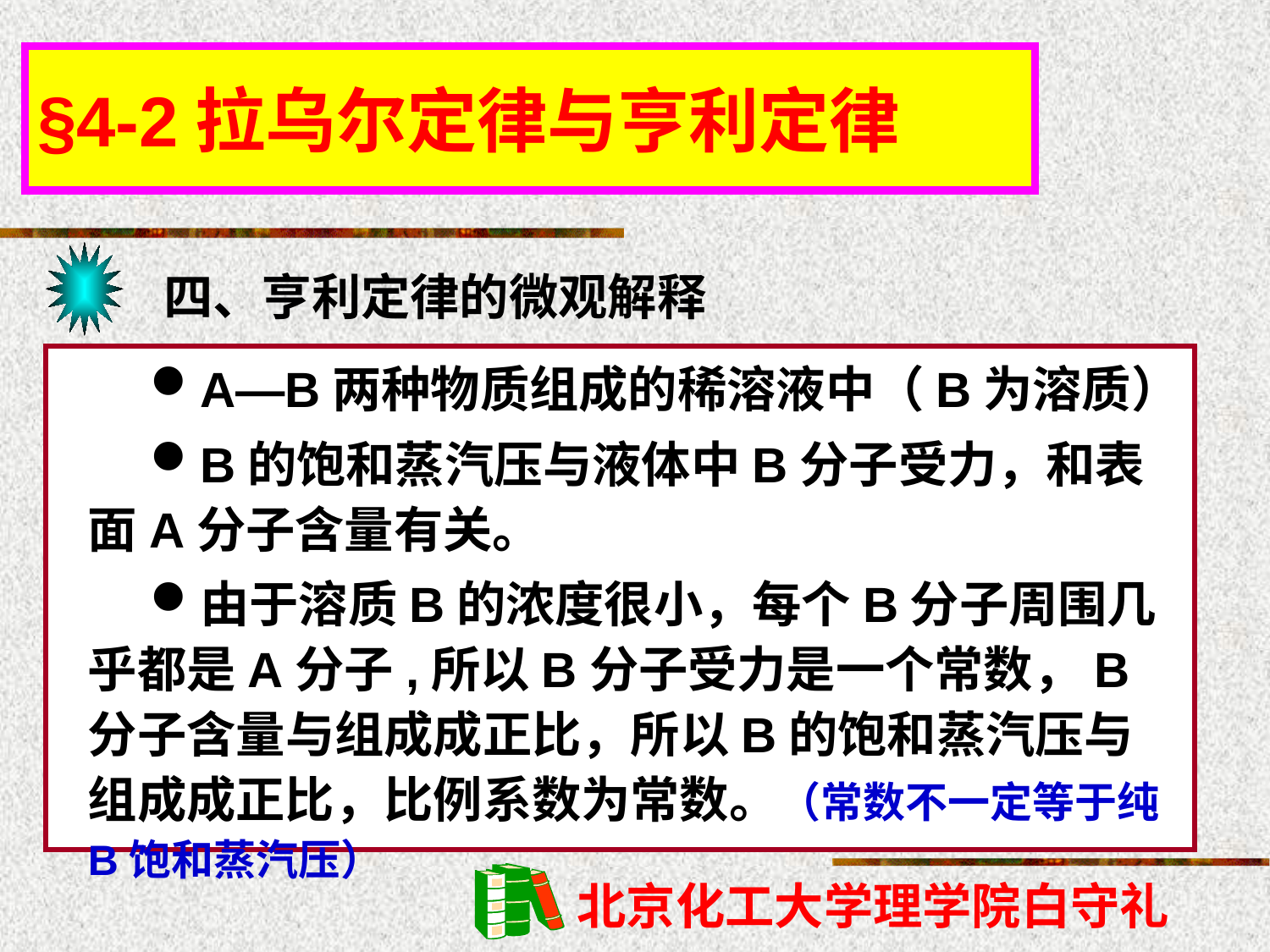

§4-2拉乌尔定律与亨利定律

四、亨利定律的微观解释
A—B两种物质组成的稀溶液中（B为溶质）
B的饱和蒸汽压与液体中B分子受力，和表面A分子含量有关。
由于溶质B的浓度很小，每个B分子周围几乎都是A分子,所以B分子受力是一个常数，B分子含量与组成成正比，所以B的饱和蒸汽压与组成成正比，比例系数为常数。（常数不一定等于纯B饱和蒸汽压）